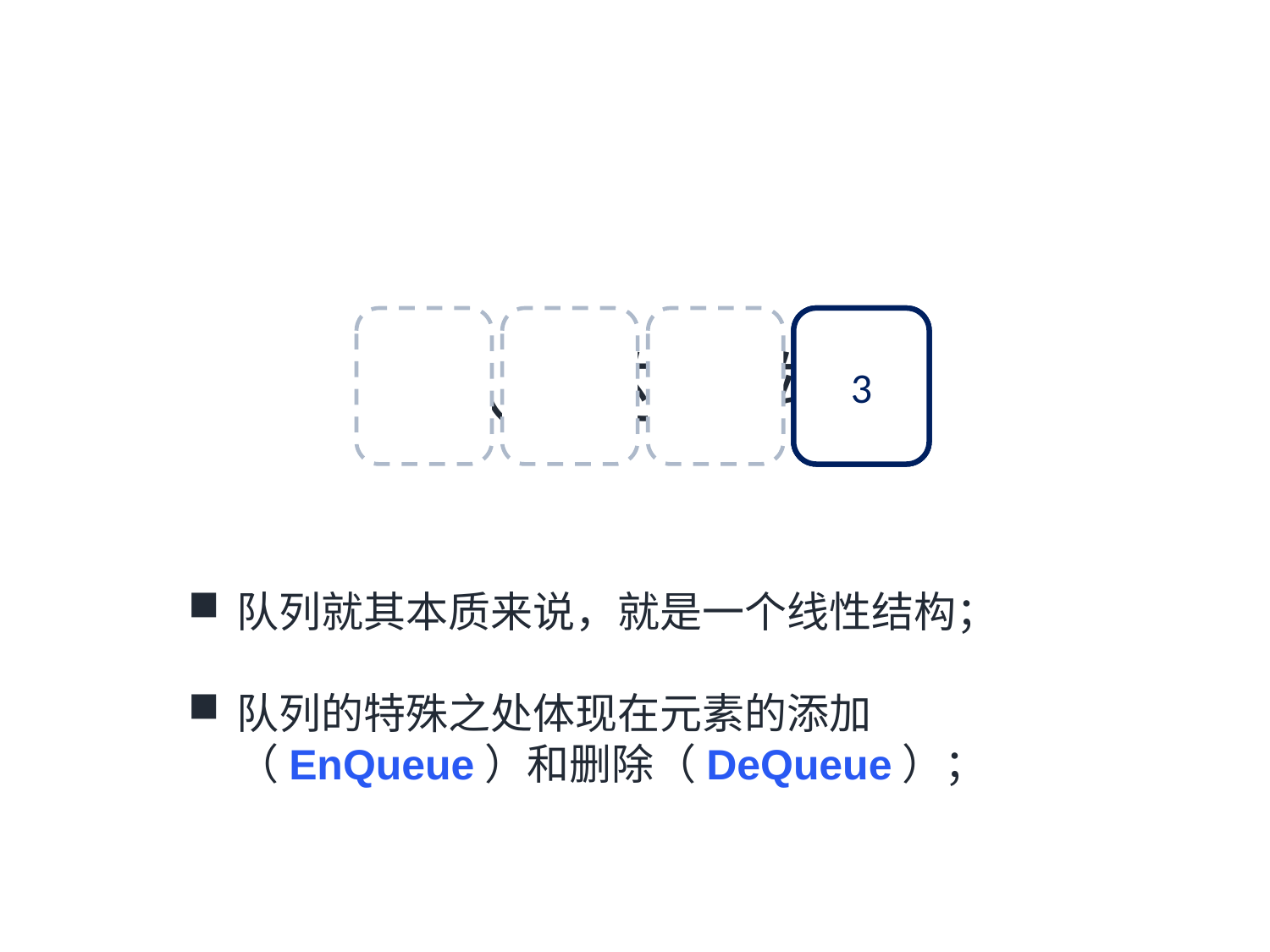

1
2
3

队列的结构
队列就其本质来说，就是一个线性结构；
队列的特殊之处体现在元素的添加（EnQueue）和删除（DeQueue）；